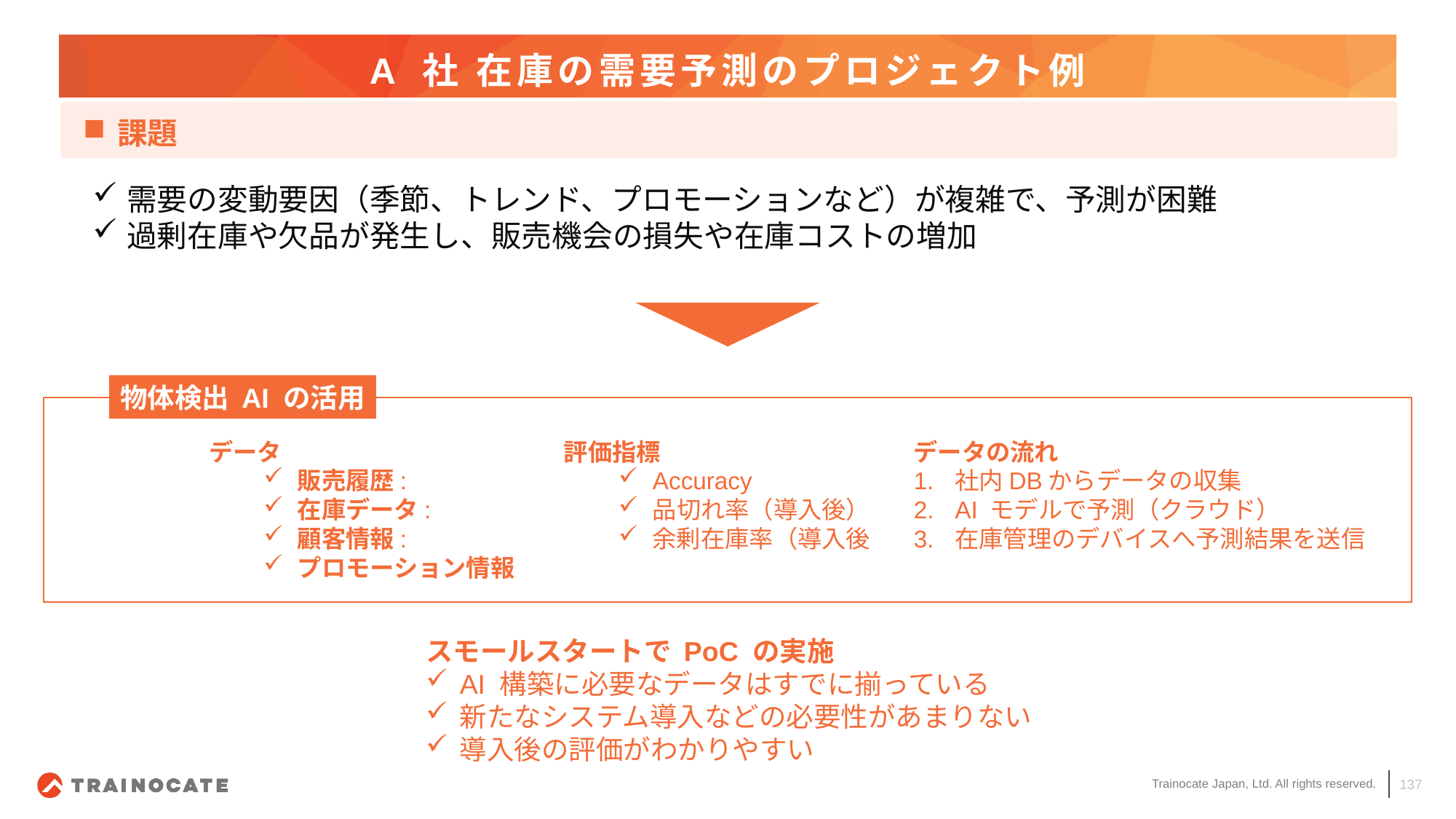

# A 社 在庫の需要予測のプロジェクト例
課題
需要の変動要因（季節、トレンド、プロモーションなど）が複雑で、予測が困難
過剰在庫や欠品が発生し、販売機会の損失や在庫コストの増加

物体検出 AI の活用

データ
販売履歴:
在庫データ:
顧客情報:
プロモーション情報
評価指標
Accuracy
品切れ率（導入後）
余剰在庫率（導入後
データの流れ
社内DBからデータの収集
AI モデルで予測（クラウド）
在庫管理のデバイスへ予測結果を送信
スモールスタートで PoC の実施
AI 構築に必要なデータはすでに揃っている
新たなシステム導入などの必要性があまりない
導入後の評価がわかりやすい
137